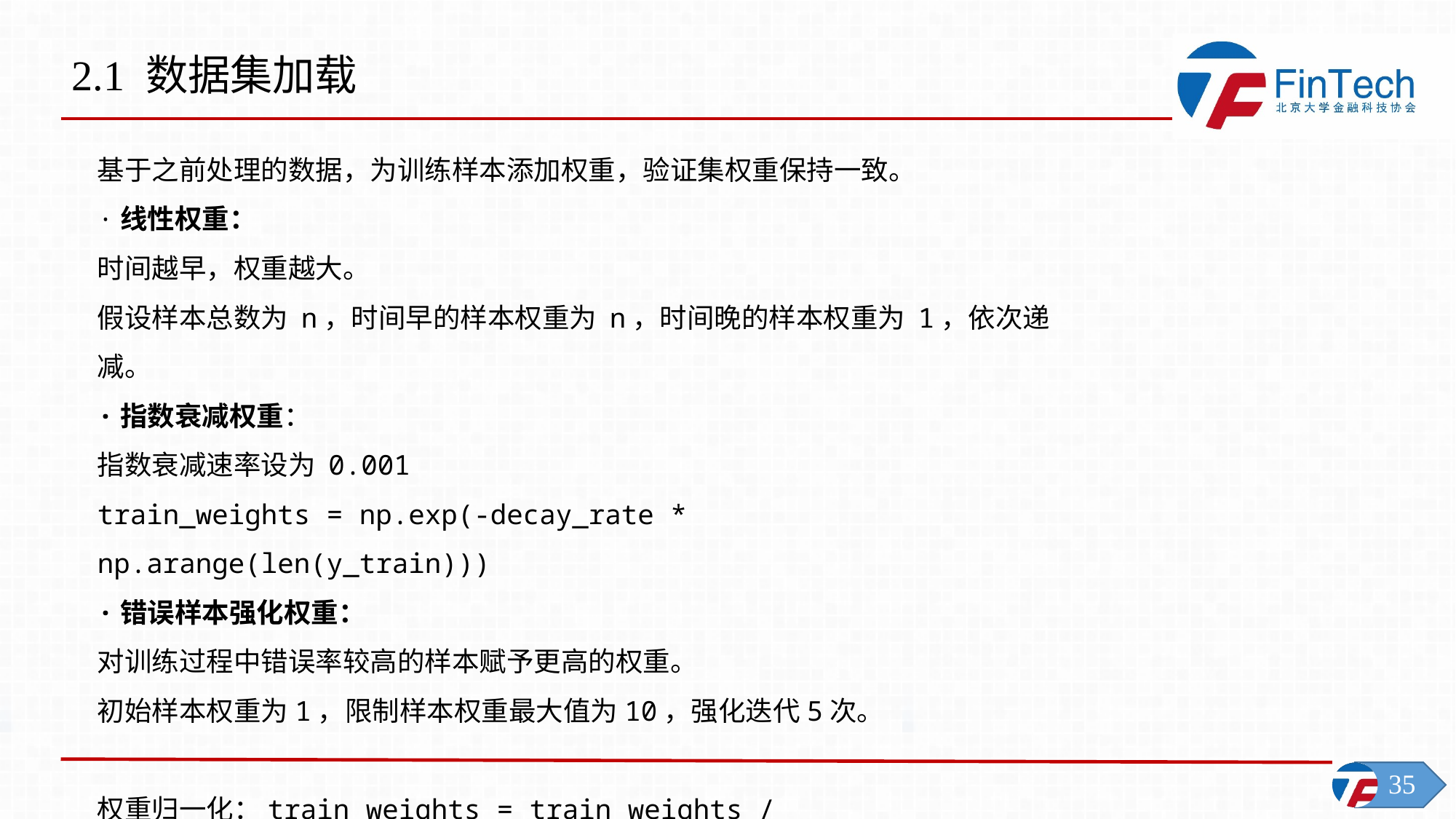

2.1 数据集加载
基于之前处理的数据，为训练样本添加权重，验证集权重保持一致。
·线性权重：
时间越早，权重越大。
假设样本总数为 n，时间早的样本权重为 n，时间晚的样本权重为 1，依次递减。
·指数衰减权重：
指数衰减速率设为 0.001
train_weights = np.exp(-decay_rate * np.arange(len(y_train)))
·错误样本强化权重：
对训练过程中错误率较高的样本赋予更高的权重。
初始样本权重为1，限制样本权重最大值为10，强化迭代5次。

权重归一化：train_weights = train_weights / np.sum(train_weights)